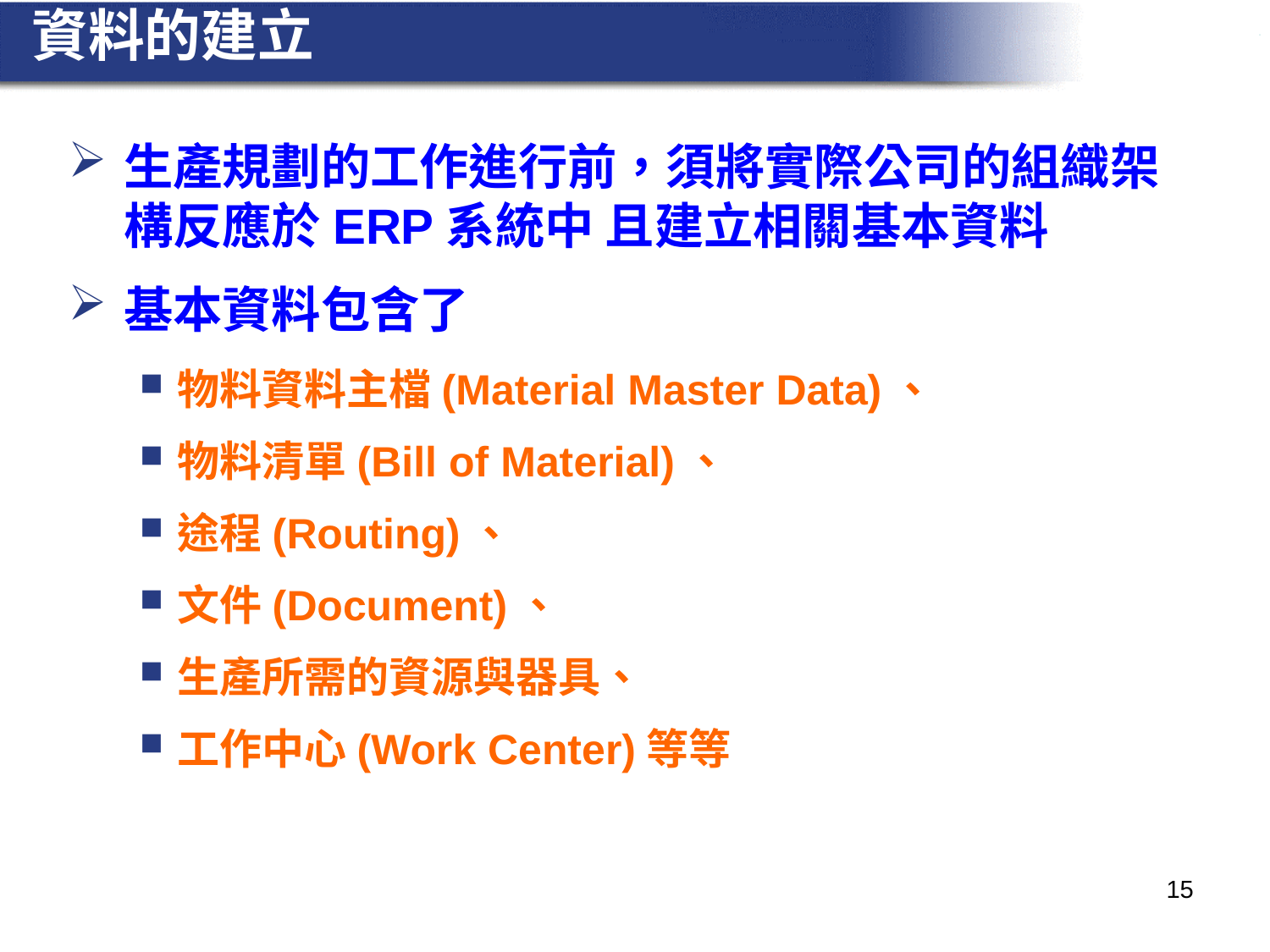

# 資料的建立
生產規劃的工作進行前，須將實際公司的組織架構反應於ERP系統中 且建立相關基本資料
基本資料包含了
物料資料主檔(Material Master Data)、
物料清單(Bill of Material)、
途程(Routing)、
文件(Document)、
生產所需的資源與器具、
工作中心(Work Center)等等
15